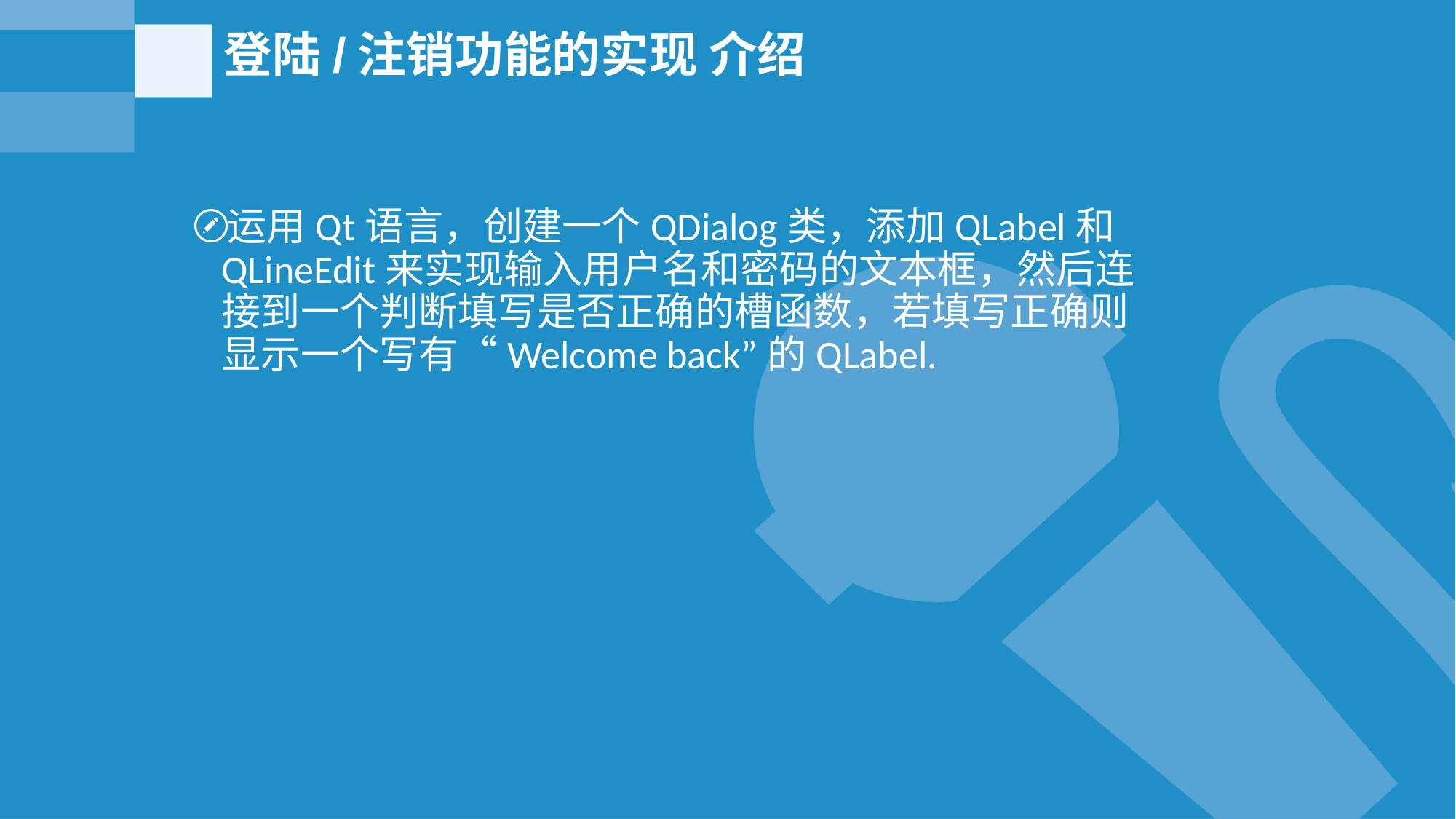

# 登陆/注销功能的实现 介绍
运用Qt语言，创建一个QDialog类，添加QLabel和QLineEdit来实现输入用户名和密码的文本框，然后连接到一个判断填写是否正确的槽函数，若填写正确则显示一个写有“Welcome back”的QLabel.